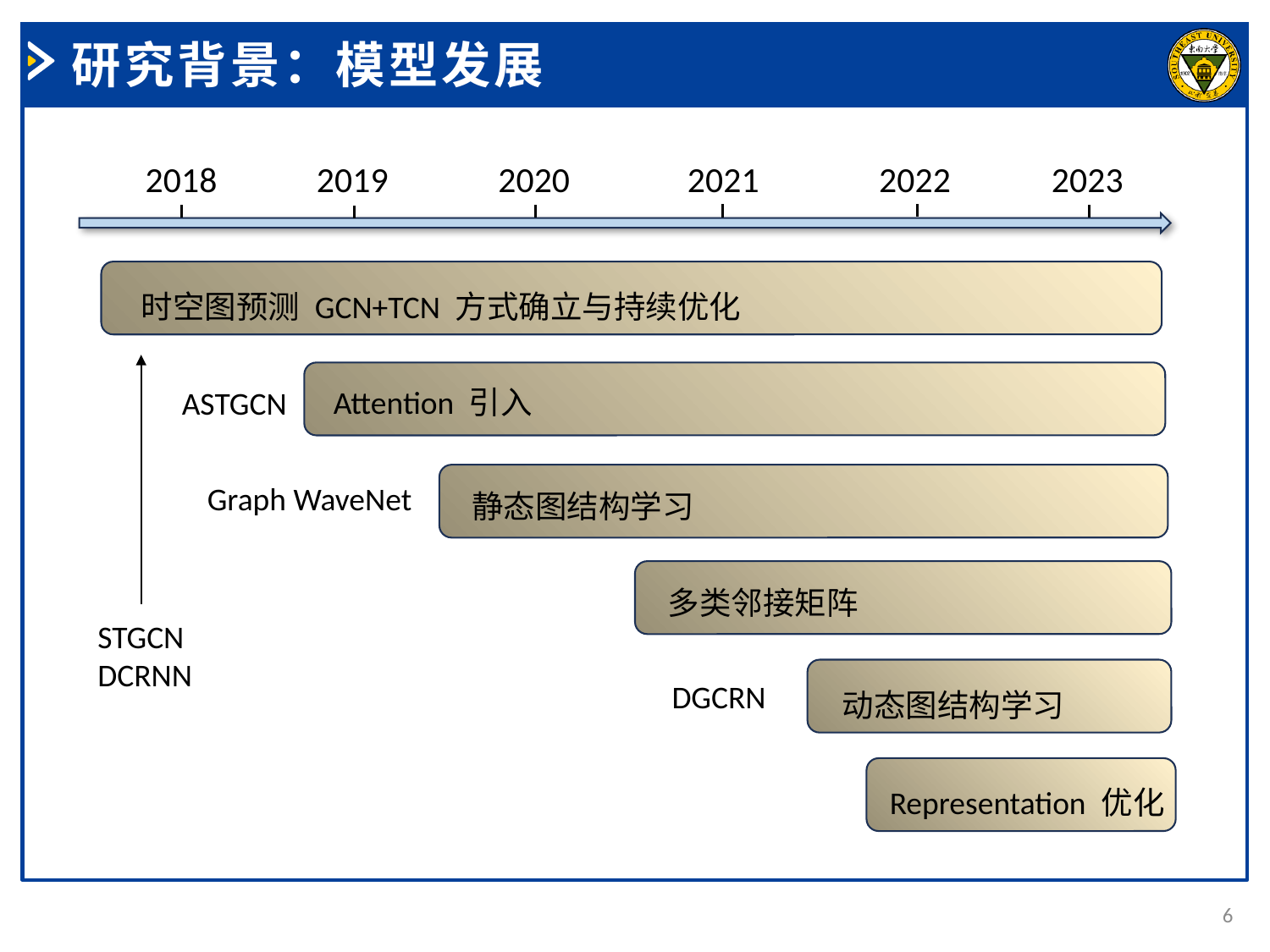

研究背景：模型发展
2018
2019
2020
2021
2022
2023

时空图预测 GCN+TCN 方式确立与持续优化

Attention 引入

ASTGCN
静态图结构学习

Graph WaveNet
多类邻接矩阵

STGCN
DCRNN

动态图结构学习
DGCRN
Representation 优化

6